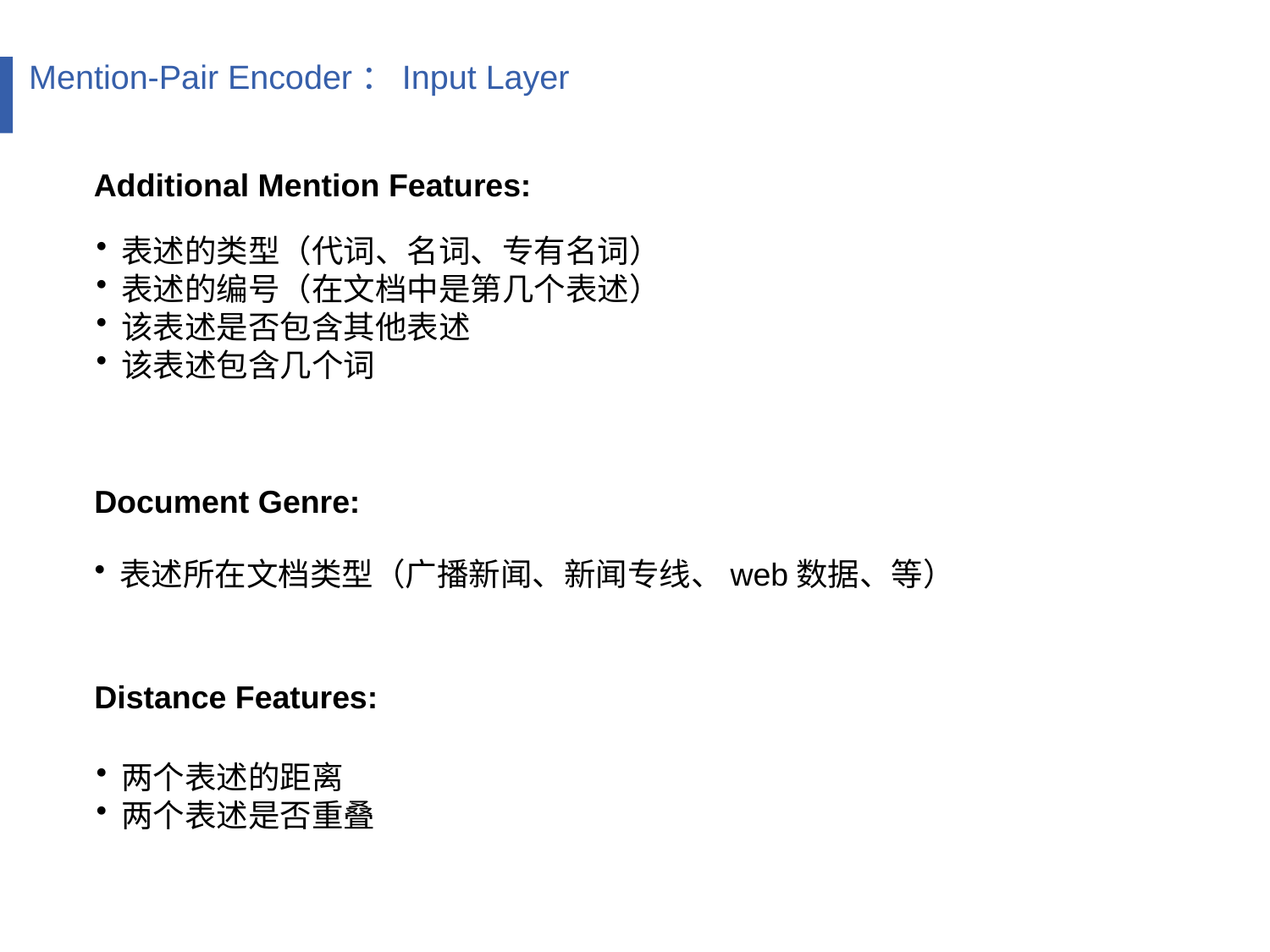

Mention-Pair Encoder：Input Layer

Additional Mention Features:
表述的类型（代词、名词、专有名词）
表述的编号（在文档中是第几个表述）
该表述是否包含其他表述
该表述包含几个词
Document Genre:
表述所在文档类型（广播新闻、新闻专线、web数据、等）
Distance Features:
两个表述的距离
两个表述是否重叠